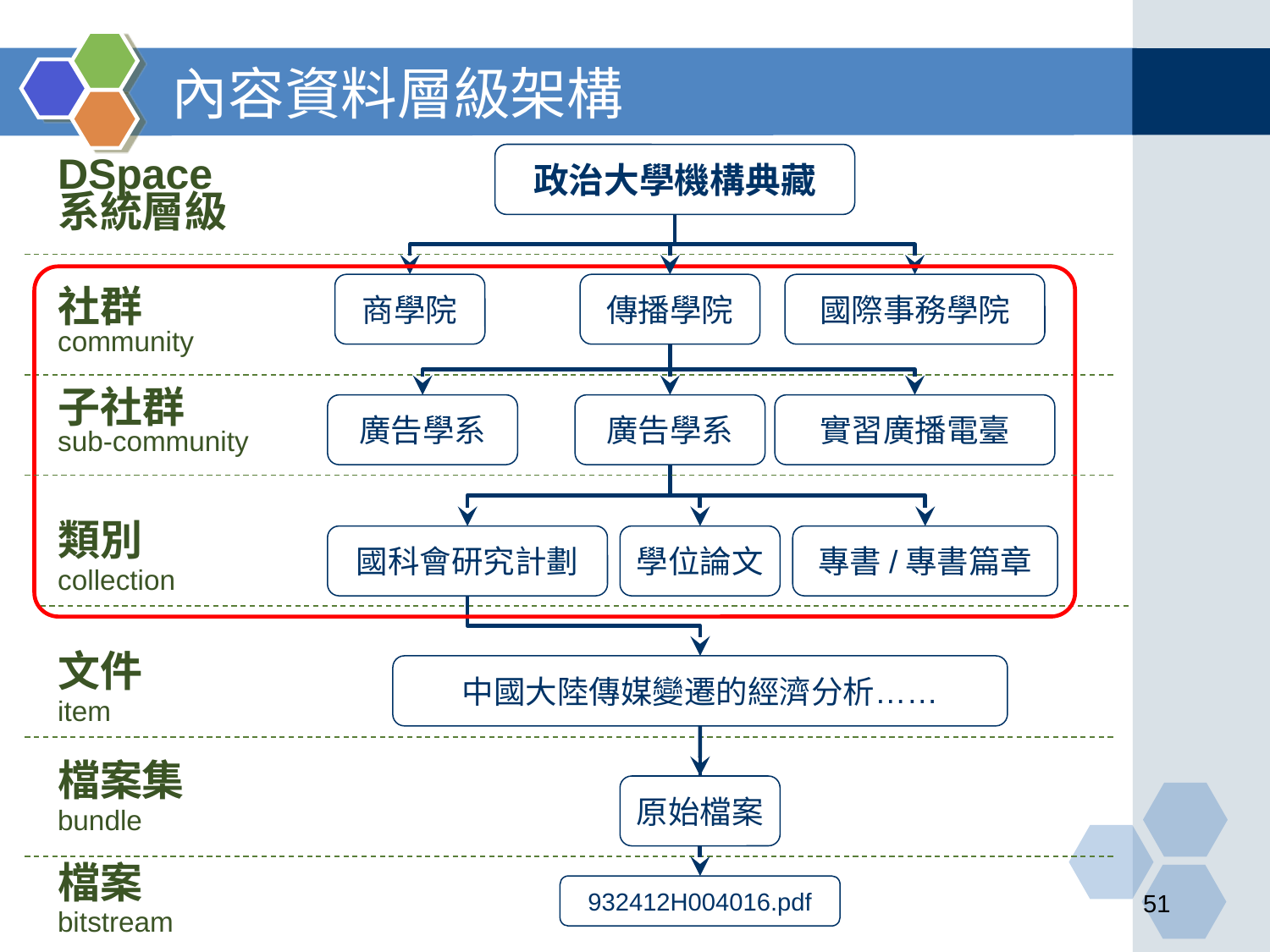

# 內容資料層級架構
政治大學機構典藏
DSpace系統層級

商學院
傳播學院
國際事務學院
社群
community
子社群
sub-community
廣告學系
廣告學系
實習廣播電臺
類別
collection
國科會研究計劃
學位論文
專書/專書篇章
中國大陸傳媒變遷的經濟分析……
文件
item
檔案集
bundle
原始檔案
檔案
bitstream
932412H004016.pdf
51